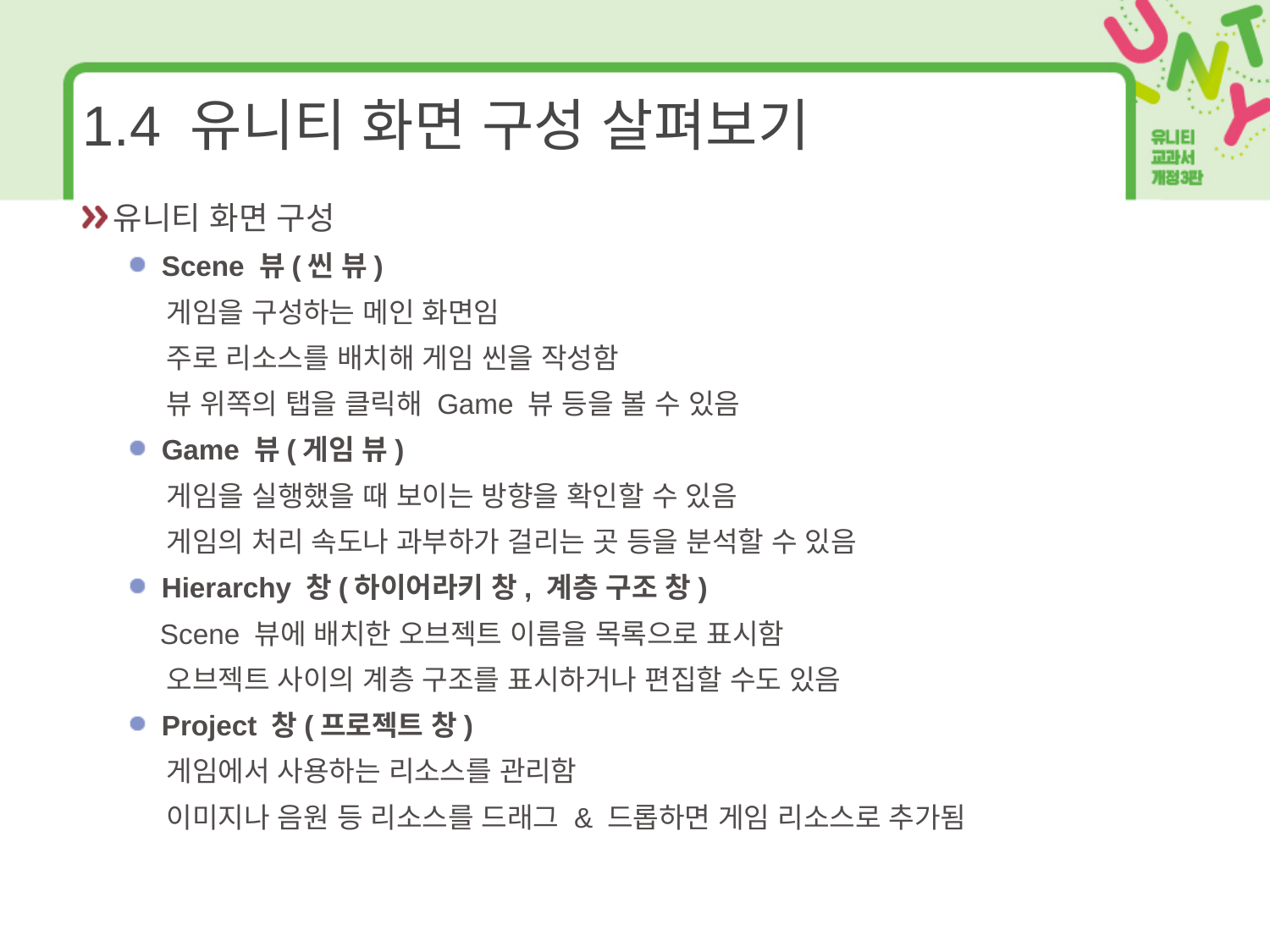

# 1.4 유니티 화면 구성 살펴보기
유니티 화면 구성
Scene 뷰(씬 뷰)
    게임을 구성하는 메인 화면임
    주로 리소스를 배치해 게임 씬을 작성함
    뷰 위쪽의 탭을 클릭해 Game 뷰 등을 볼 수 있음
Game 뷰(게임 뷰)
    게임을 실행했을 때 보이는 방향을 확인할 수 있음
    게임의 처리 속도나 과부하가 걸리는 곳 등을 분석할 수 있음
Hierarchy 창(하이어라키 창, 계층 구조 창)
    Scene 뷰에 배치한 오브젝트 이름을 목록으로 표시함
    오브젝트 사이의 계층 구조를 표시하거나 편집할 수도 있음
Project 창(프로젝트 창)
    게임에서 사용하는 리소스를 관리함
    이미지나 음원 등 리소스를 드래그 & 드롭하면 게임 리소스로 추가됨